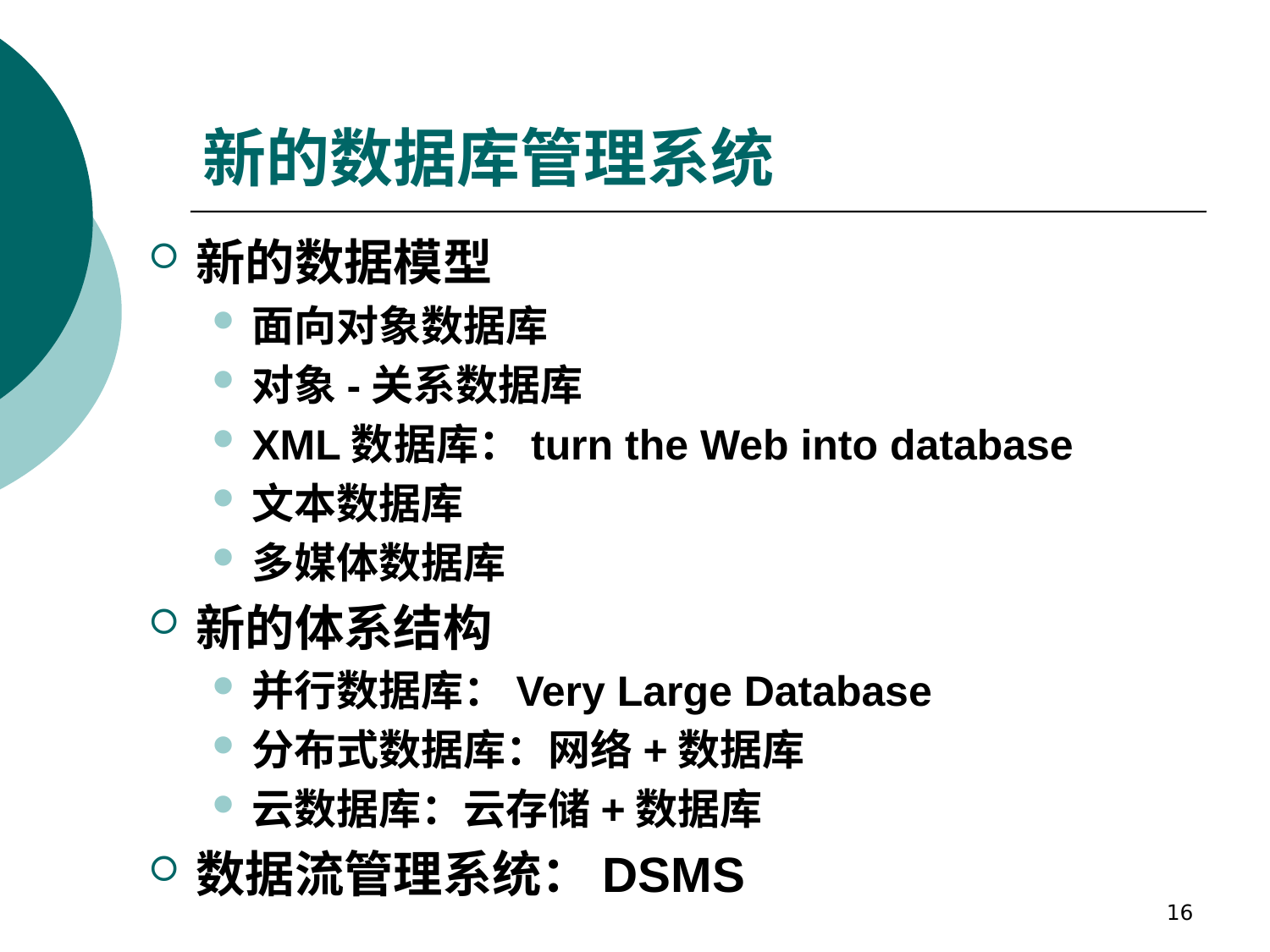

# 新的数据库管理系统
新的数据模型
面向对象数据库
对象-关系数据库
XML数据库：turn the Web into database
文本数据库
多媒体数据库
新的体系结构
并行数据库：Very Large Database
分布式数据库：网络+数据库
云数据库：云存储+数据库
数据流管理系统：DSMS
16